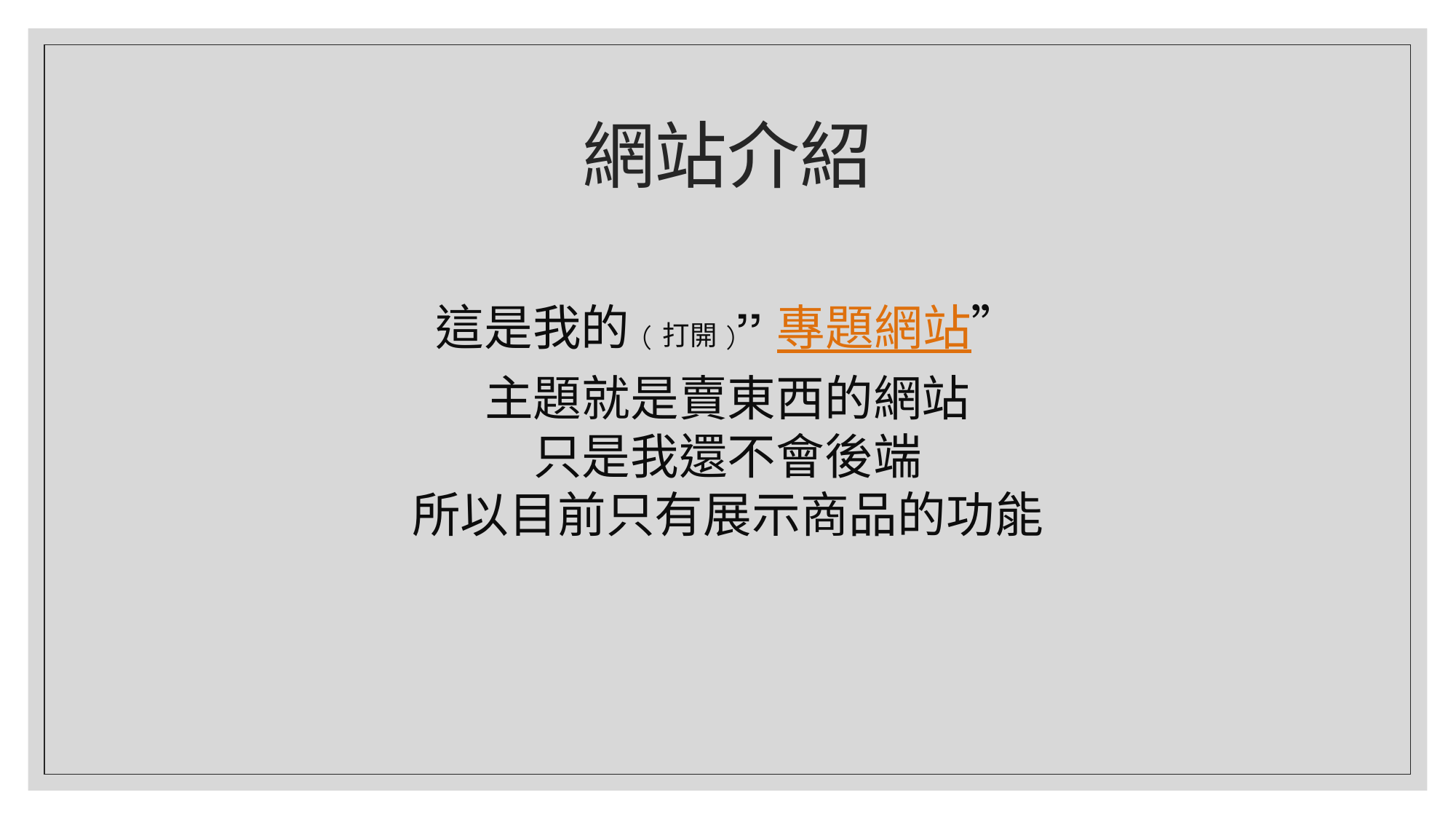

# 網站介紹
這是我的(打開)”專題網站”
主題就是賣東西的網站
只是我還不會後端
所以目前只有展示商品的功能